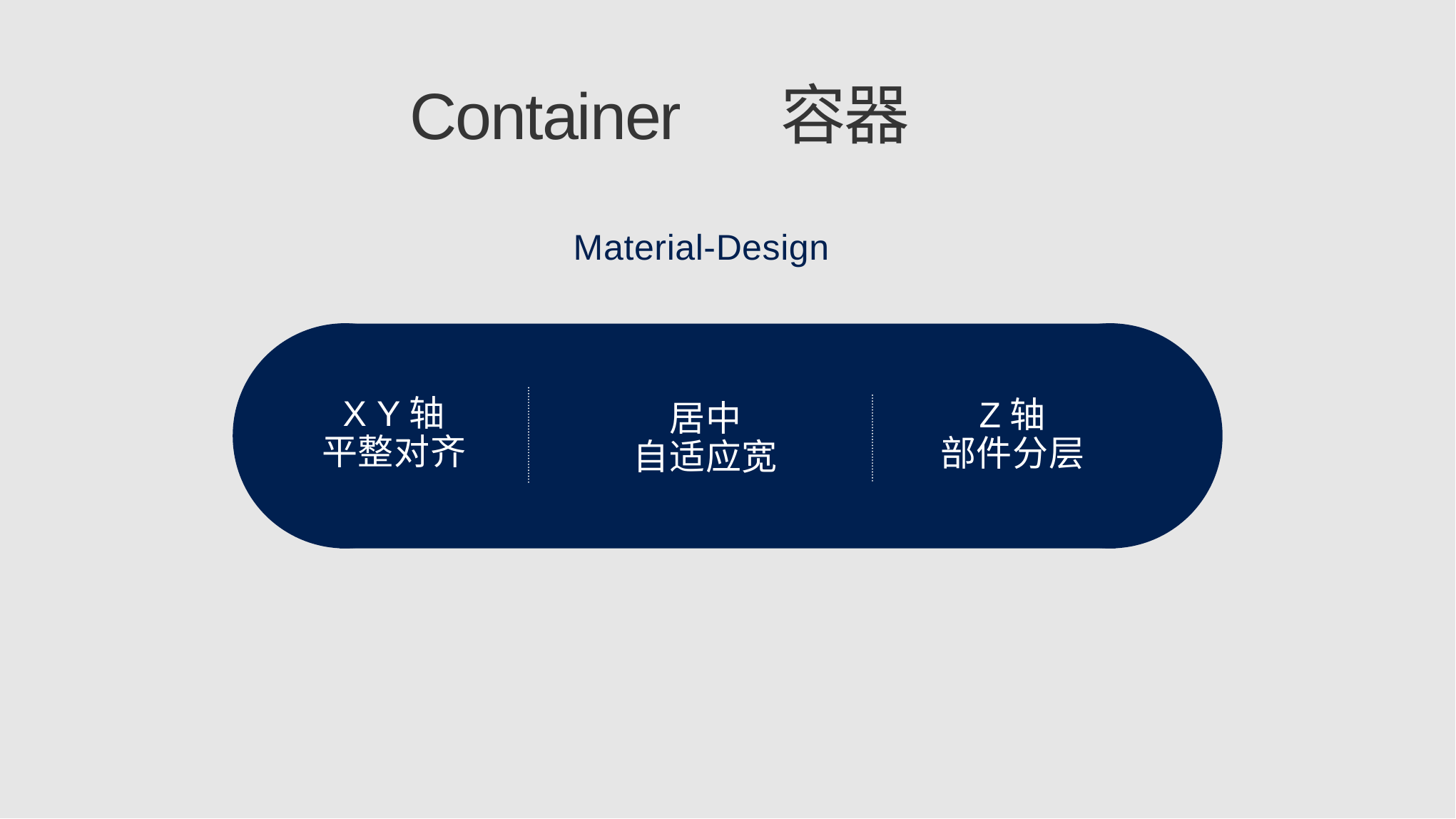

容器
Container
Material-Design

X Y轴
平整对齐
Z轴
部件分层
居中
自适应宽